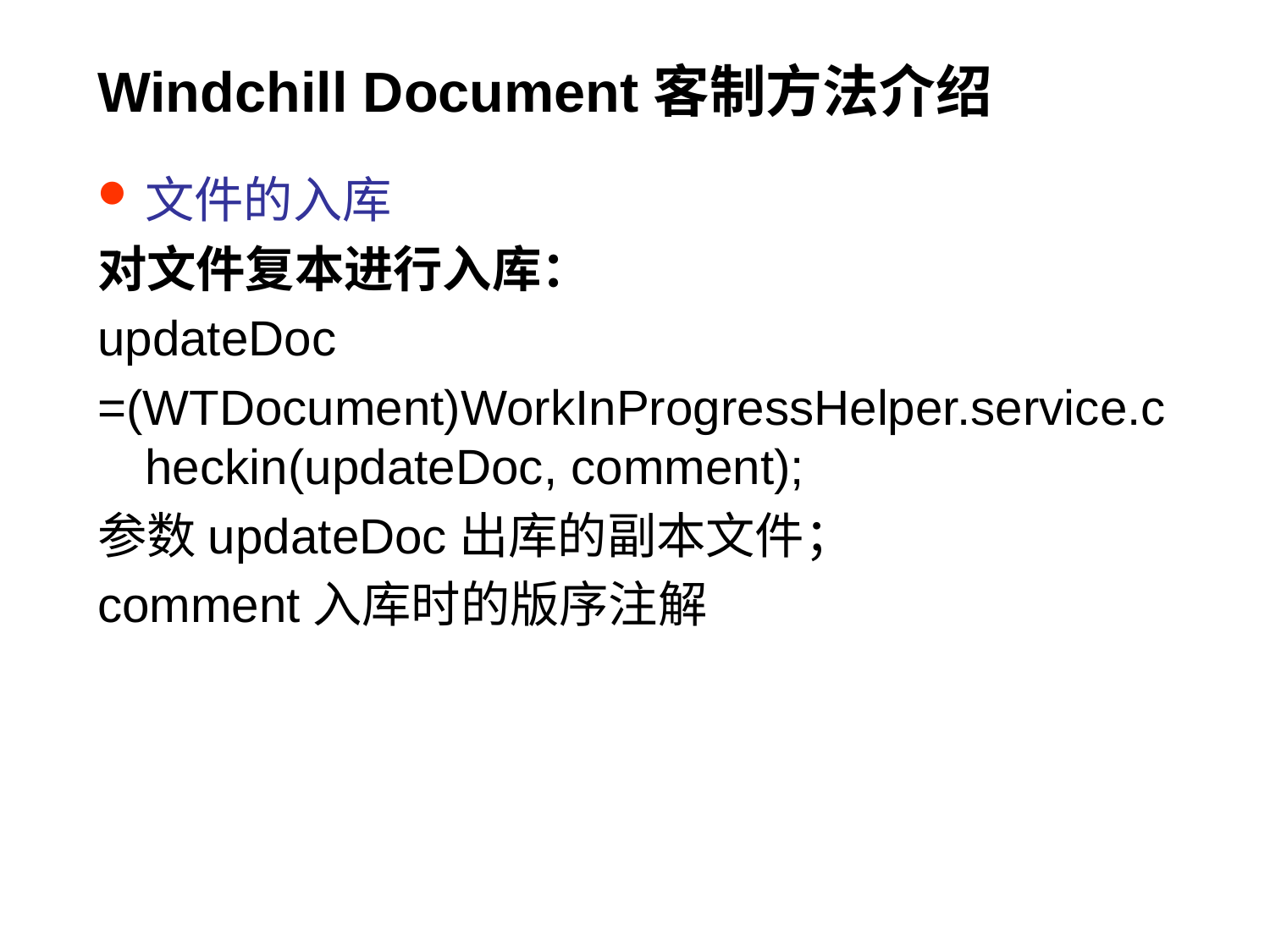

# Windchill Document客制方法介绍
文件的入库
对文件复本进行入库：
updateDoc
=(WTDocument)WorkInProgressHelper.service.checkin(updateDoc, comment);
参数updateDoc出库的副本文件；
comment入库时的版序注解